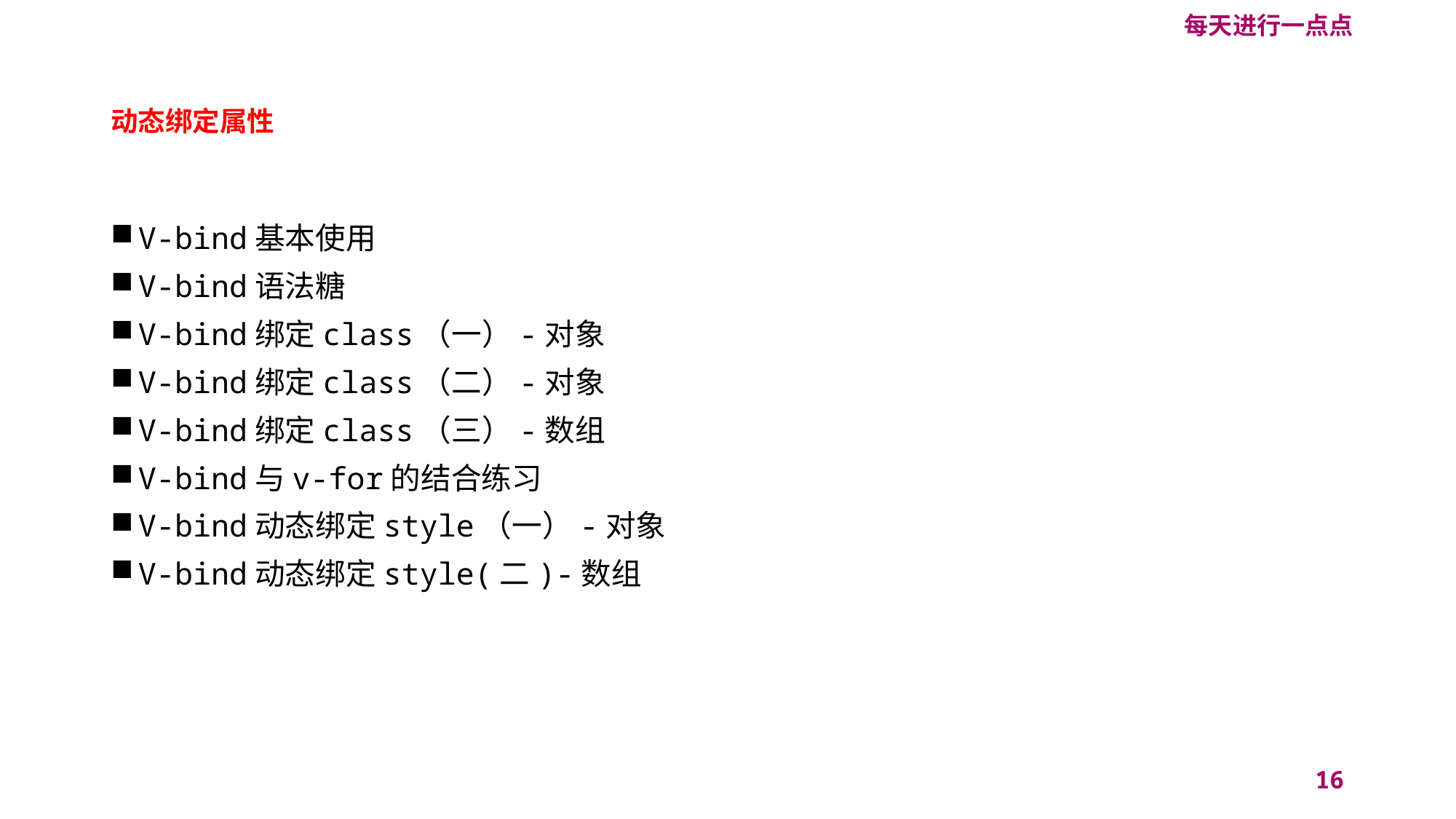

每天进行一点点
# 动态绑定属性
V-bind基本使用
V-bind语法糖
V-bind绑定class（一）-对象
V-bind绑定class（二）-对象
V-bind绑定class（三）-数组
V-bind与v-for的结合练习
V-bind动态绑定style（一）-对象
V-bind动态绑定style(二)-数组
16